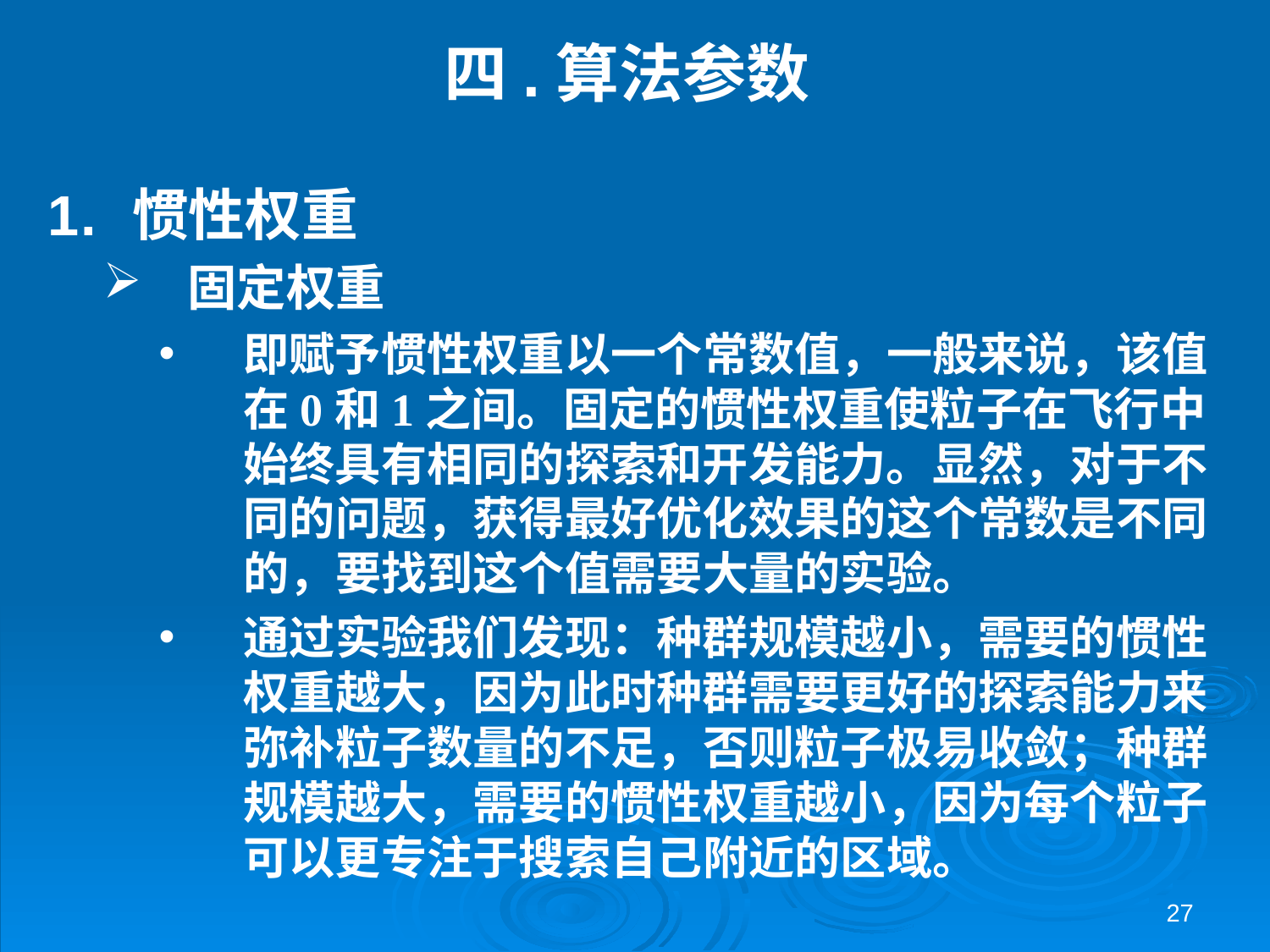

# 四.算法参数
惯性权重
固定权重
即赋予惯性权重以一个常数值，一般来说，该值在0和1之间。固定的惯性权重使粒子在飞行中始终具有相同的探索和开发能力。显然，对于不同的问题，获得最好优化效果的这个常数是不同的，要找到这个值需要大量的实验。
通过实验我们发现：种群规模越小，需要的惯性权重越大，因为此时种群需要更好的探索能力来弥补粒子数量的不足，否则粒子极易收敛；种群规模越大，需要的惯性权重越小，因为每个粒子可以更专注于搜索自己附近的区域。

27